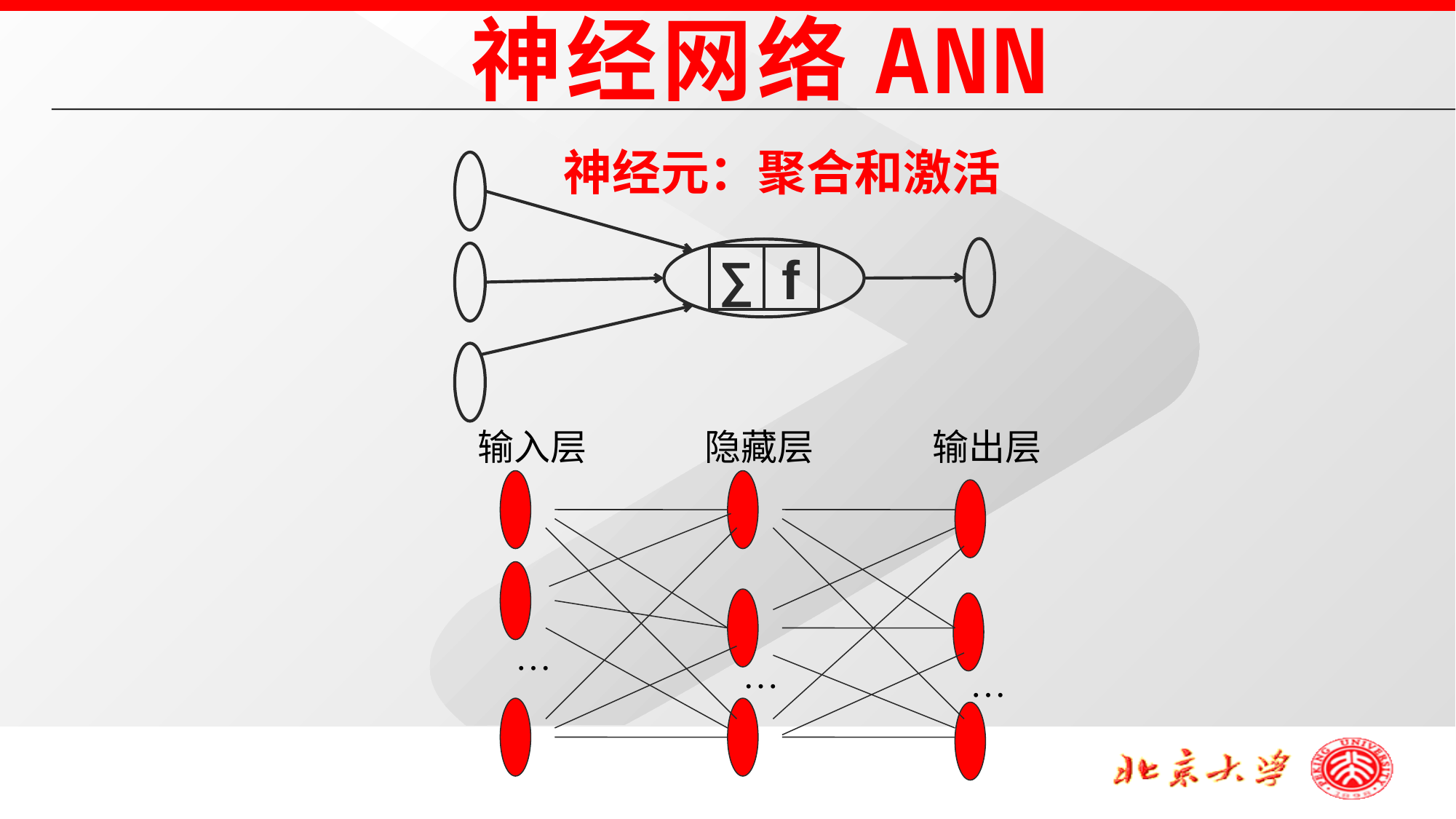

神经网络ANN
神经元：聚合和激活

∑
f

输入层
隐藏层
输出层

…

…

…